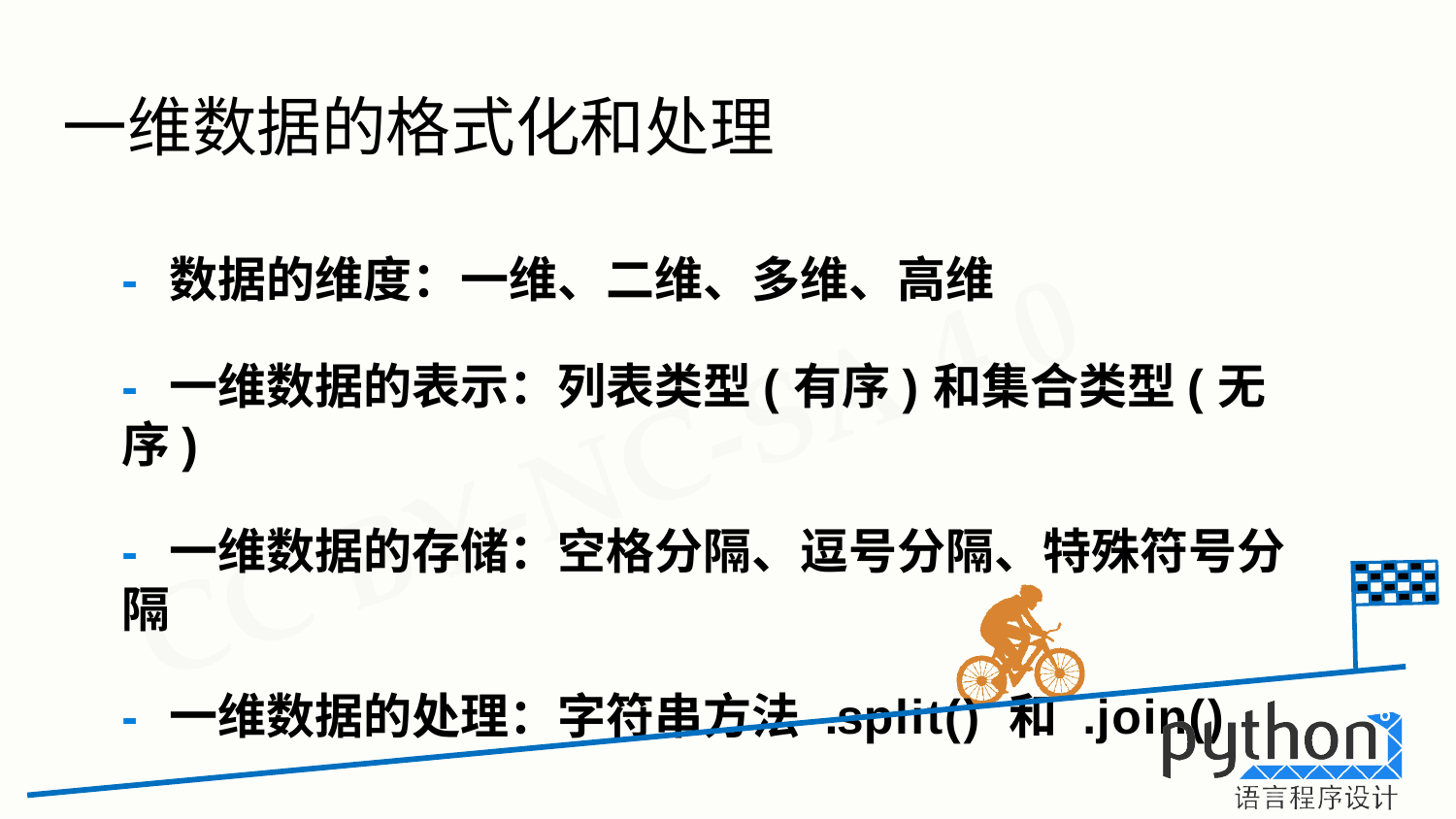

# 一维数据的格式化和处理
- 数据的维度：一维、二维、多维、高维

- 一维数据的表示：列表类型(有序)和集合类型(无序)

- 一维数据的存储：空格分隔、逗号分隔、特殊符号分隔

- 一维数据的处理：字符串方法 .split() 和 .join()